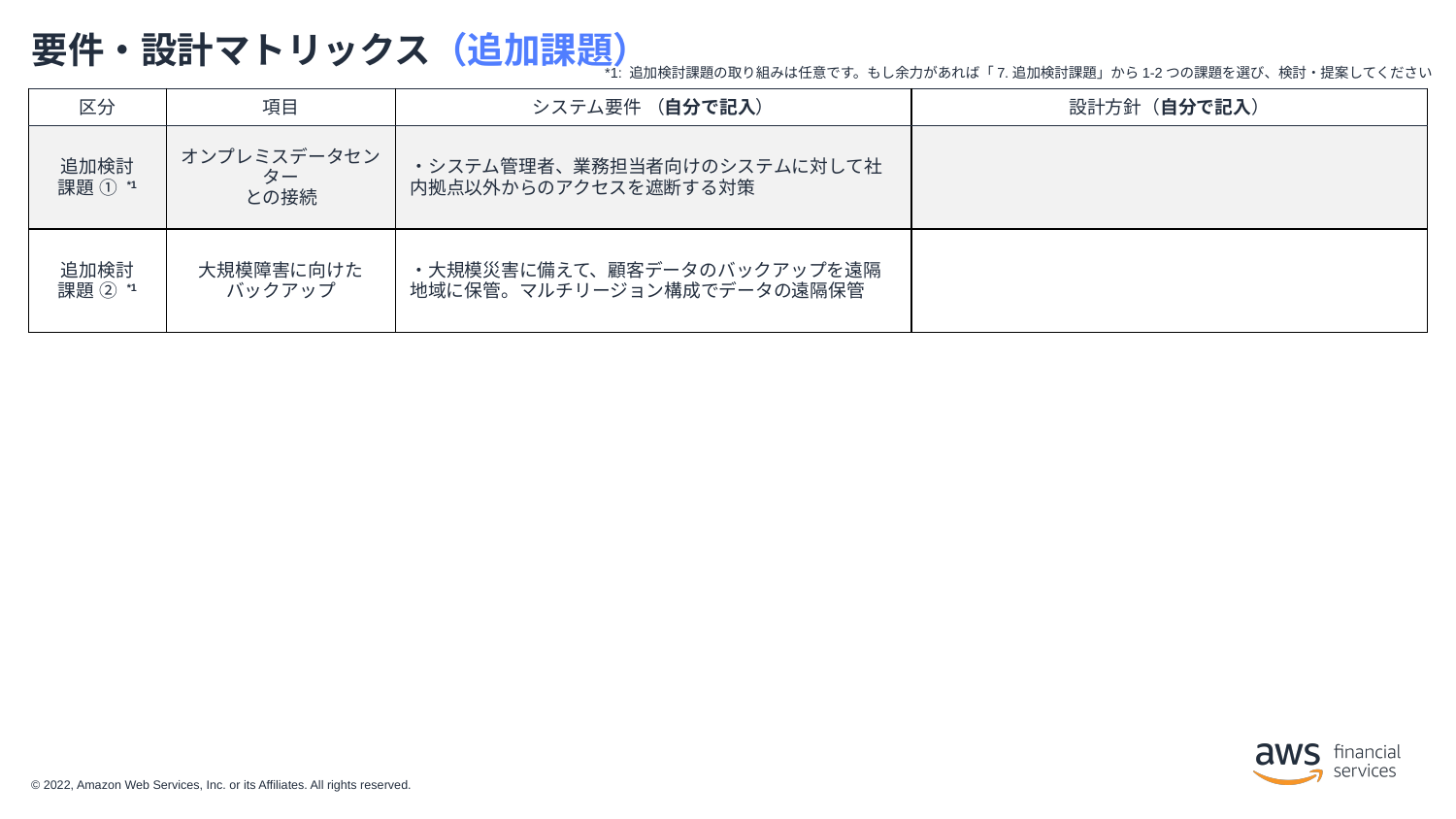

# 要件・設計マトリックス（追加課題）
*1: 追加検討課題の取り組みは任意です。もし余力があれば「7.追加検討課題」から1-2つの課題を選び、検討・提案してください
| 区分 | 項目 | システム要件 （自分で記入） | 設計方針（自分で記入） |
| --- | --- | --- | --- |
| 追加検討 課題 ① \*1 | オンプレミスデータセンター との接続 | ・システム管理者、業務担当者向けのシステムに対して社内拠点以外からのアクセスを遮断する対策 |  |
| 追加検討 課題 ② \*1 | 大規模障害に向けた バックアップ | ・大規模災害に備えて、顧客データのバックアップを遠隔地域に保管。マルチリージョン構成でデータの遠隔保管 |  |